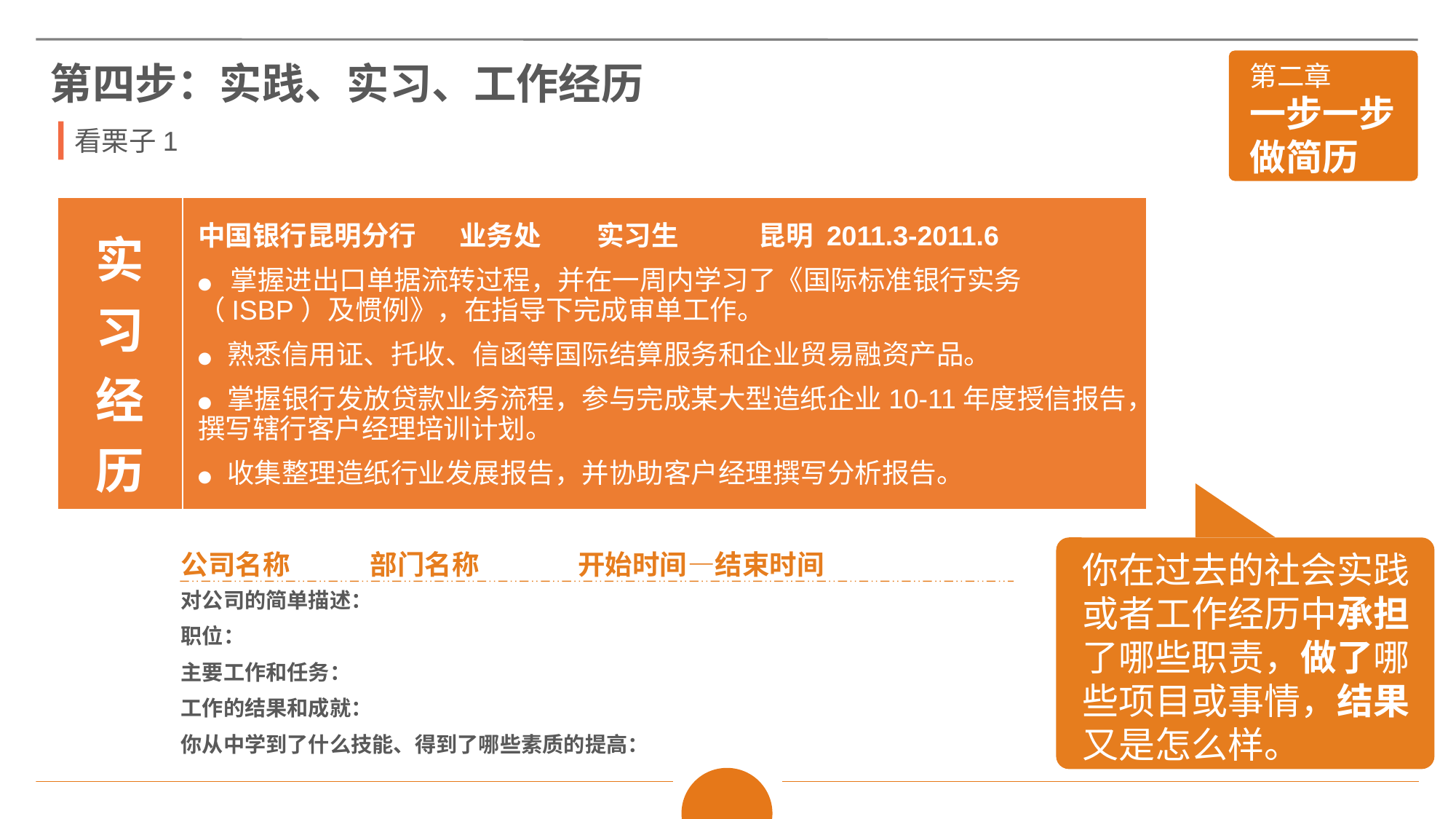

第四步：实践、实习、工作经历
看栗子1

| 实 习 经 历 |  |
| --- | --- |
中国银行昆明分行       业务处         实习生             昆明 2011.3-2011.6
●  掌握进出口单据流转过程，并在一周内学习了《国际标准银行实务（ISBP）及惯例》，在指导下完成审单工作。
●    熟悉信用证、托收、信函等国际结算服务和企业贸易融资产品。
●    掌握银行发放贷款业务流程，参与完成某大型造纸企业10-11年度授信报告，撰写辖行客户经理培训计划。
●    收集整理造纸行业发展报告，并协助客户经理撰写分析报告。

你在过去的社会实践或者工作经历中承担了哪些职责，做了哪些项目或事情，结果又是怎么样。
公司名称             部门名称                开始时间—结束时间

对公司的简单描述：
职位：
主要工作和任务：
工作的结果和成就：
你从中学到了什么技能、得到了哪些素质的提高：
19